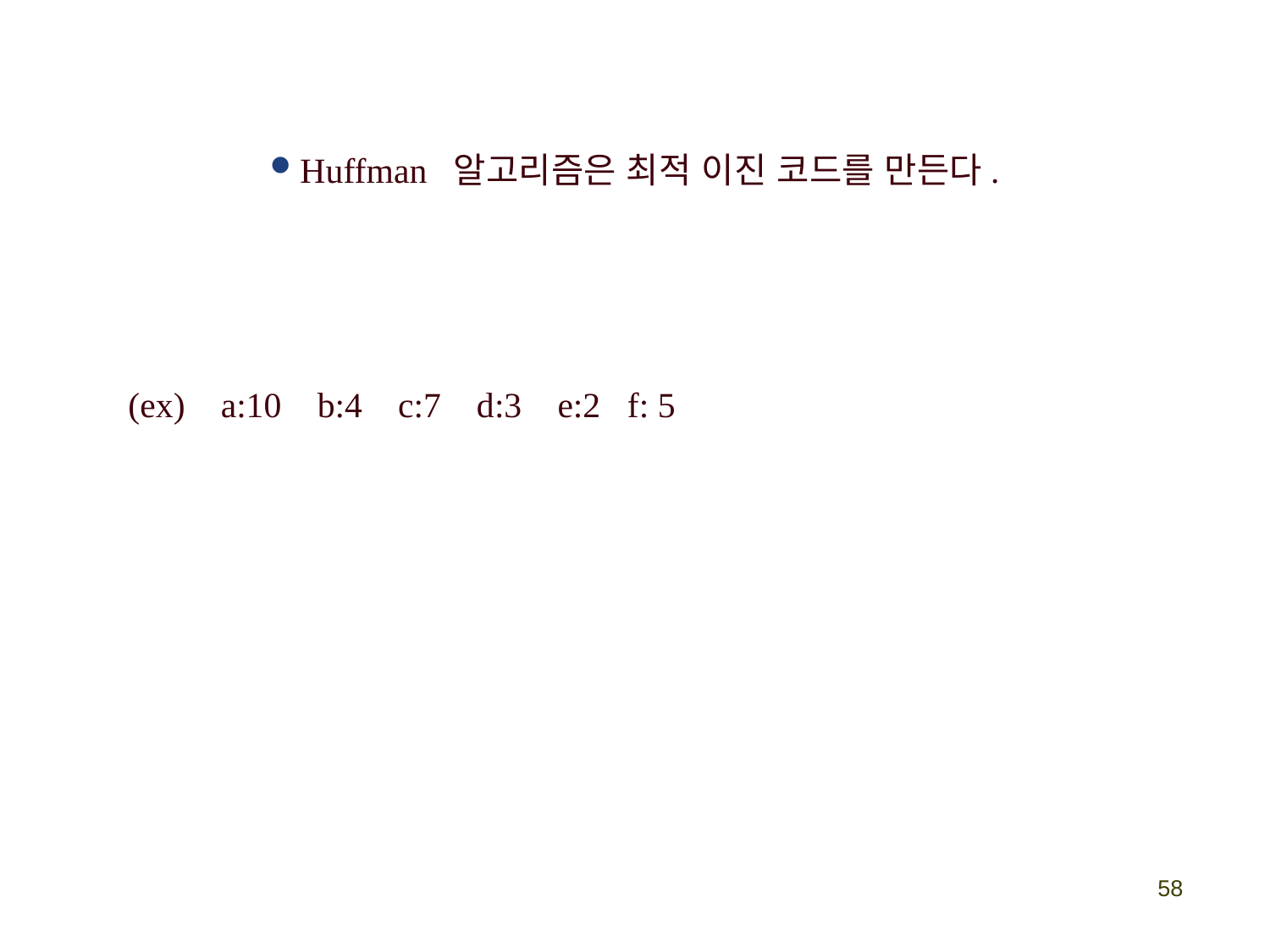

Huffman  알고리즘은 최적 이진 코드를 만든다.
(ex)    a:10    b:4    c:7    d:3    e:2   f: 5
58